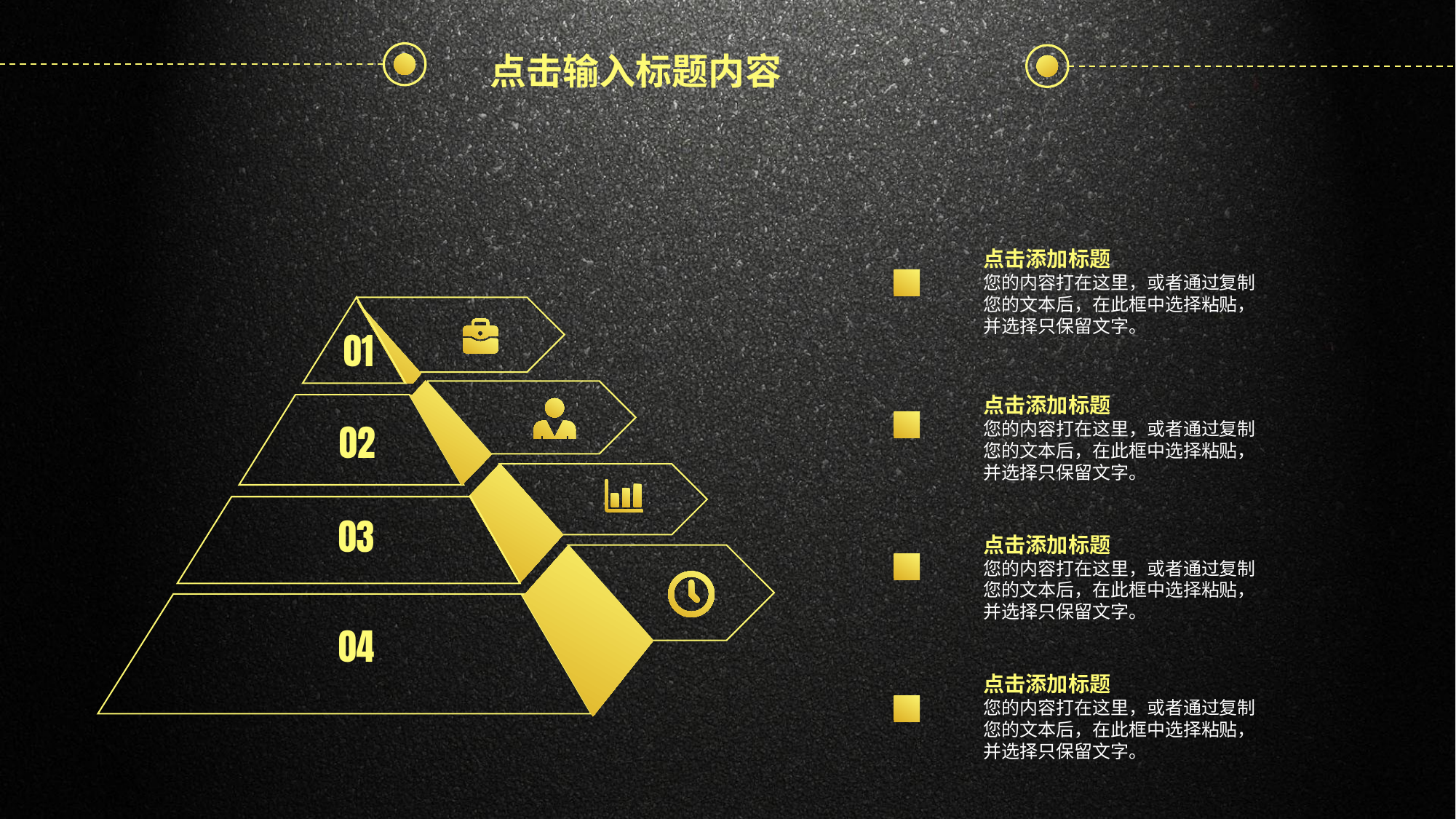

点击输入标题内容

点击添加标题
您的内容打在这里，或者通过复制
您的文本后，在此框中选择粘贴，
并选择只保留文字。

01

02
点击添加标题
您的内容打在这里，或者通过复制
您的文本后，在此框中选择粘贴，
并选择只保留文字。

03
点击添加标题
您的内容打在这里，或者通过复制
您的文本后，在此框中选择粘贴，
并选择只保留文字。

04

点击添加标题
您的内容打在这里，或者通过复制
您的文本后，在此框中选择粘贴，
并选择只保留文字。